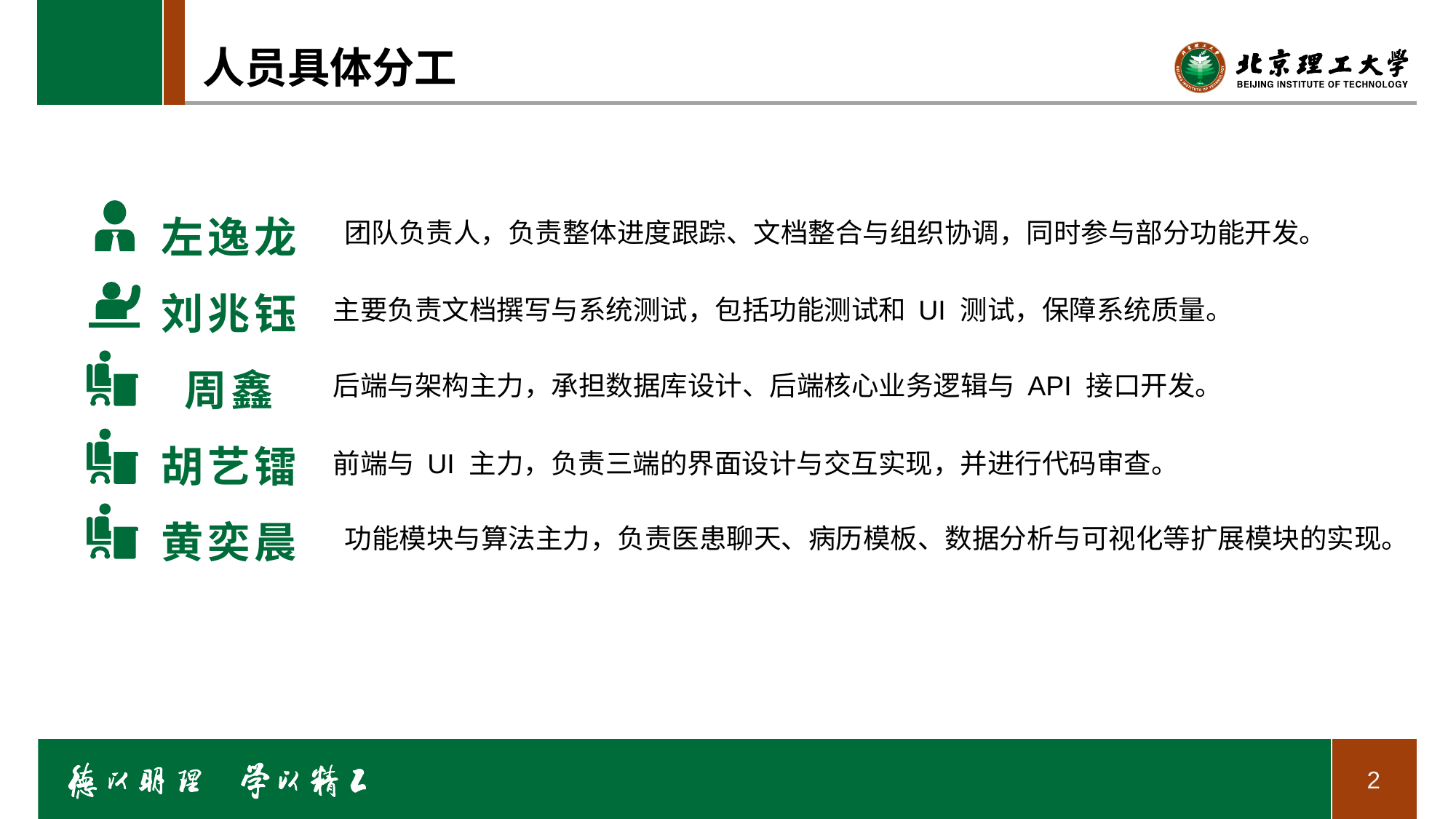

# 人员具体分工
左逸龙

团队负责人，负责整体进度跟踪、文档整合与组织协调，同时参与部分功能开发。
刘兆钰
主要负责文档撰写与系统测试，包括功能测试和 UI 测试，保障系统质量。

周鑫

后端与架构主力，承担数据库设计、后端核心业务逻辑与 API 接口开发。
胡艺镭

前端与 UI 主力，负责三端的界面设计与交互实现，并进行代码审查。
黄奕晨

功能模块与算法主力，负责医患聊天、病历模板、数据分析与可视化等扩展模块的实现。